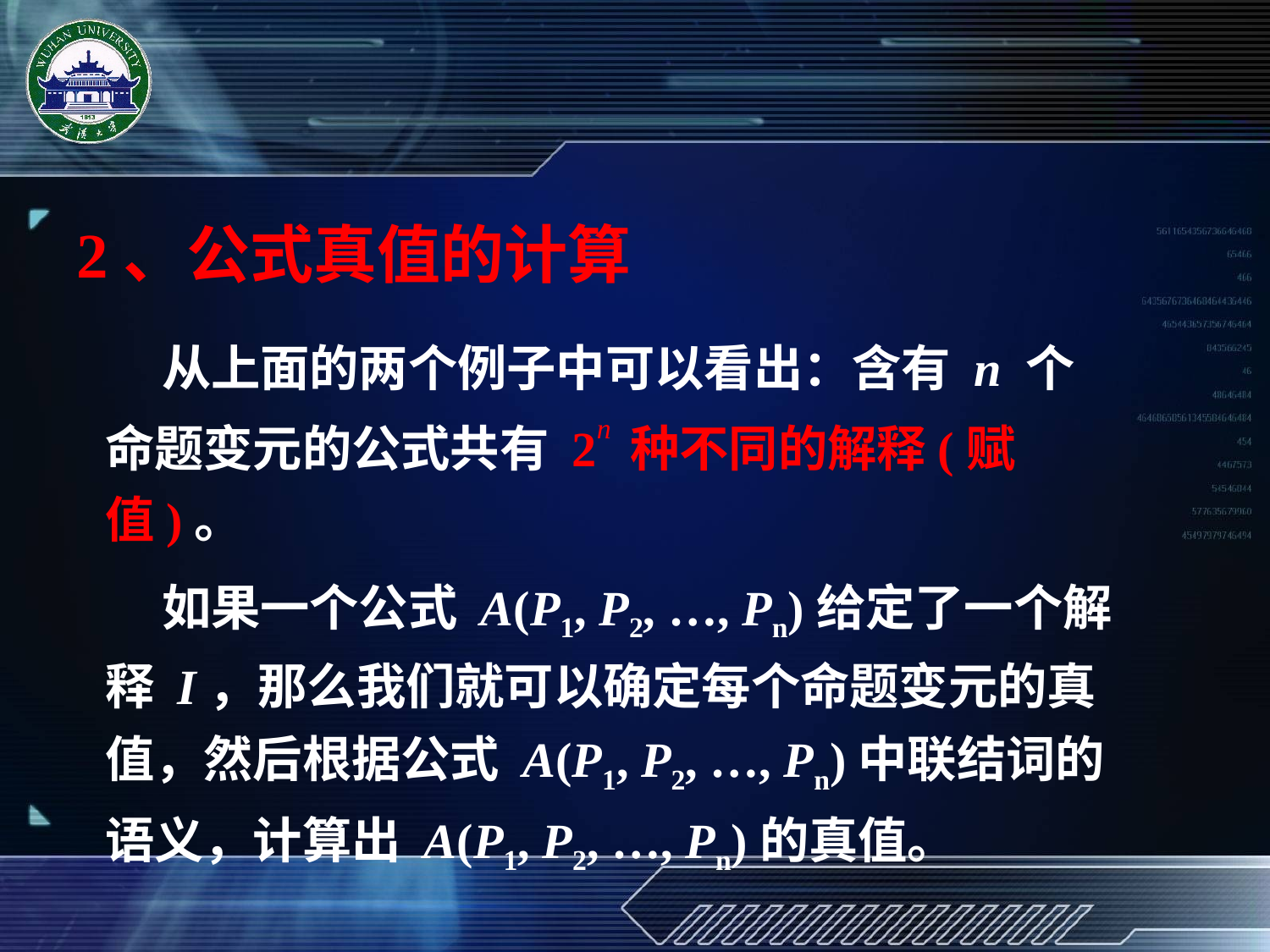

2、公式真值的计算
    从上面的两个例子中可以看出：含有 n 个命题变元的公式共有 2n 种不同的解释(赋值)。
    如果一个公式 A(P1, P2, …, Pn)给定了一个解释 I，那么我们就可以确定每个命题变元的真值，然后根据公式 A(P1, P2, …, Pn)中联结词的语义，计算出 A(P1, P2, …, Pn)的真值。